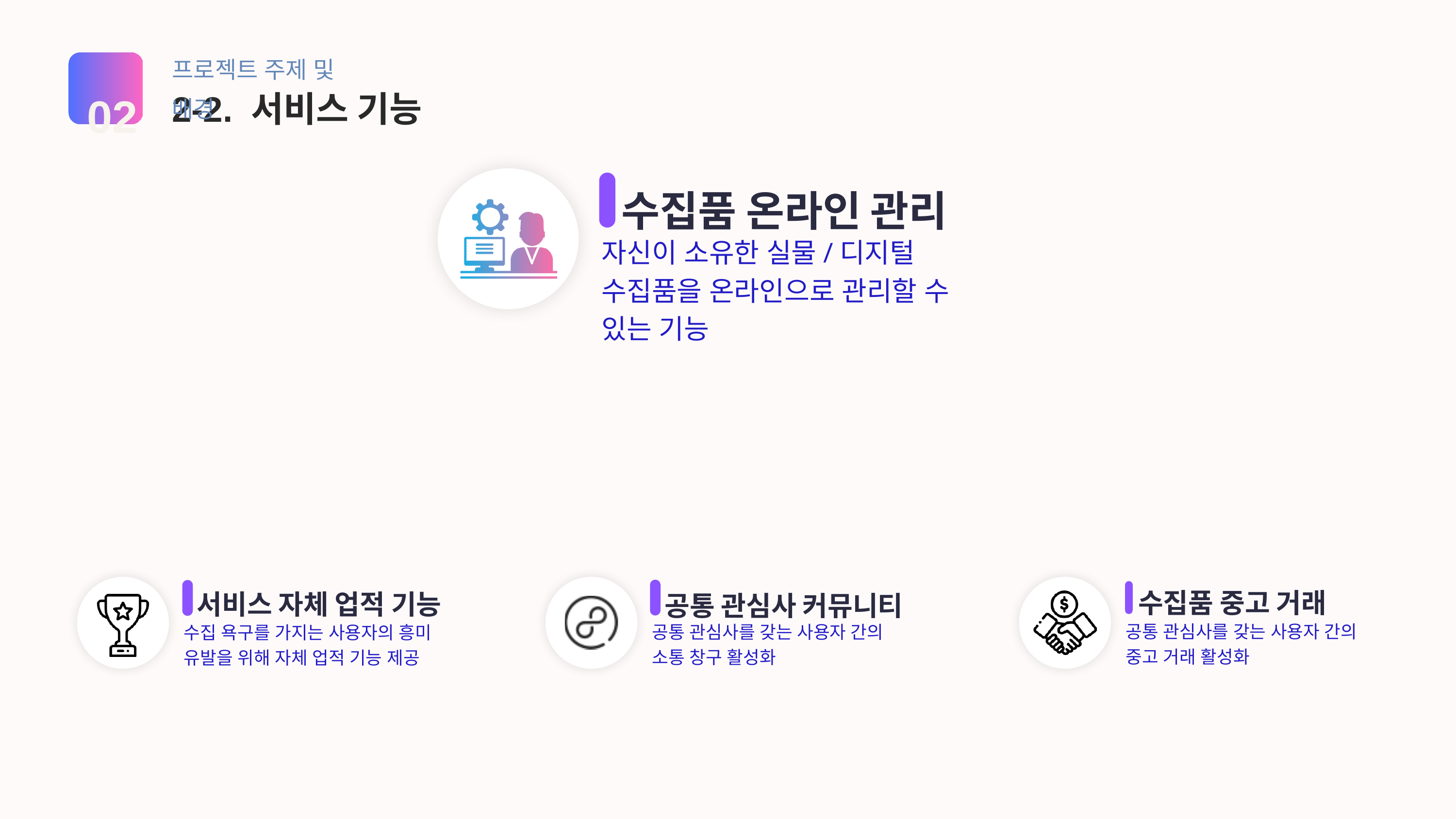

프로젝트 주제 및 배경

02
2-2. 서비스 기능

수집품 온라인 관리

자신이 소유한 실물/디지털 수집품을 온라인으로 관리할 수 있는 기능

서비스 자체 업적 기능

수집 욕구를 가지는 사용자의 흥미 유발을 위해 자체 업적 기능 제공

공통 관심사 커뮤니티

공통 관심사를 갖는 사용자 간의 소통 창구 활성화

수집품 중고 거래

공통 관심사를 갖는 사용자 간의 중고 거래 활성화